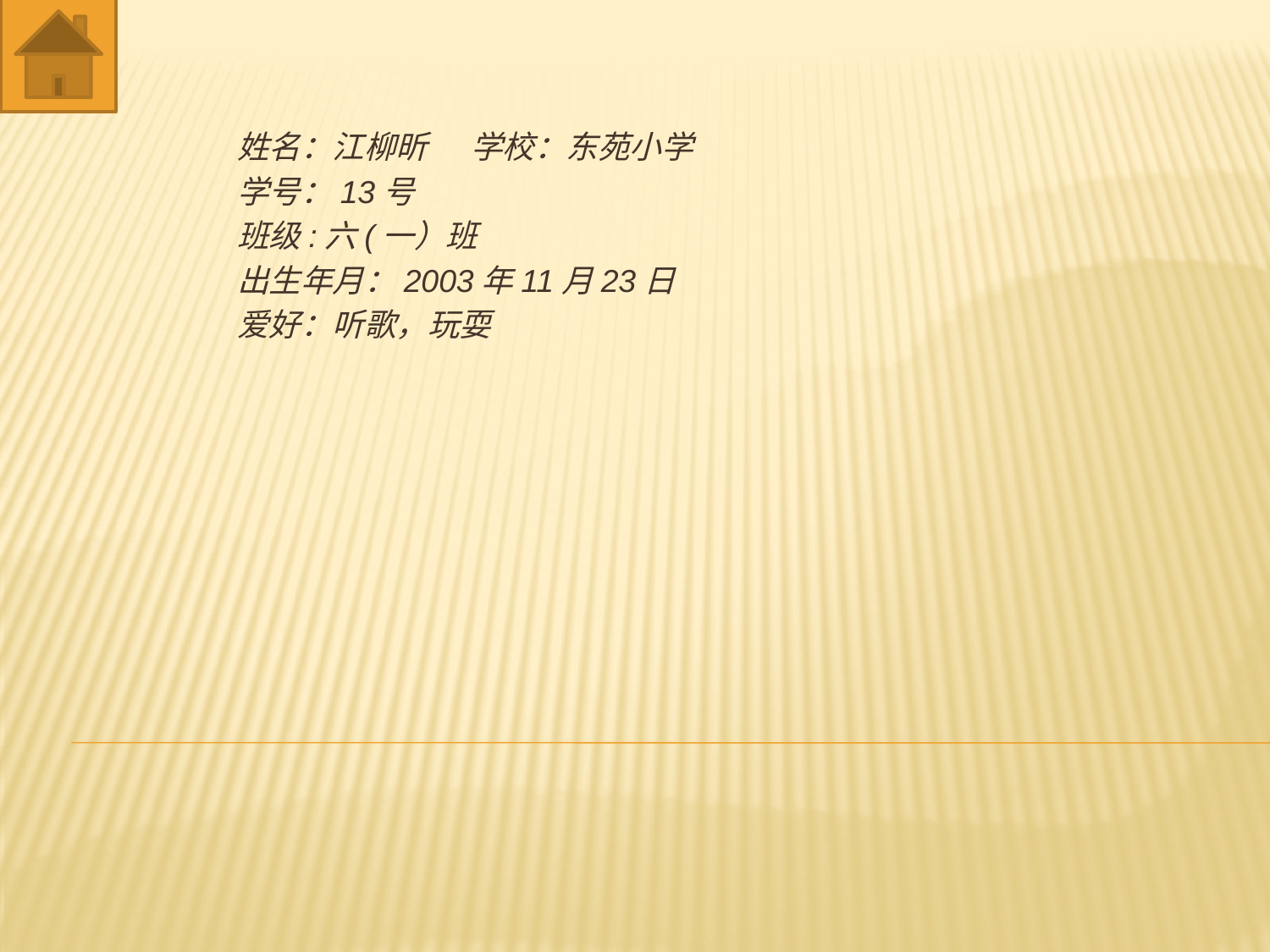

#
姓名：江柳昕      学校：东苑小学
学号：13号
班级:六(一）班
出生年月：2003年11月23日
爱好：听歌，玩耍